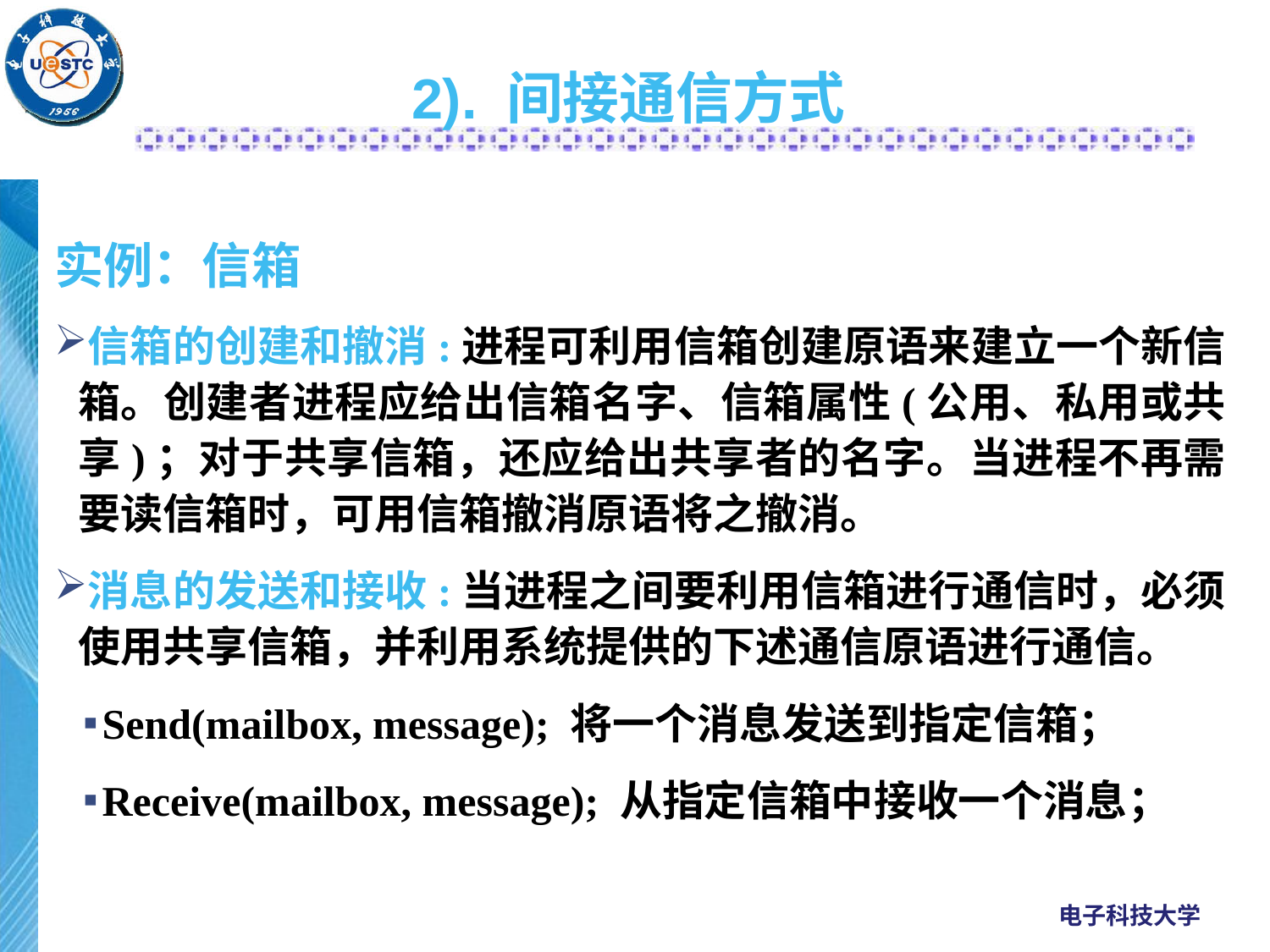

# 2). 间接通信方式
实例：信箱
信箱的创建和撤消:进程可利用信箱创建原语来建立一个新信箱。创建者进程应给出信箱名字、信箱属性(公用、私用或共享)；对于共享信箱，还应给出共享者的名字。当进程不再需要读信箱时，可用信箱撤消原语将之撤消。
消息的发送和接收:当进程之间要利用信箱进行通信时，必须使用共享信箱，并利用系统提供的下述通信原语进行通信。
Send(mailbox, message); 将一个消息发送到指定信箱；
Receive(mailbox, message); 从指定信箱中接收一个消息；